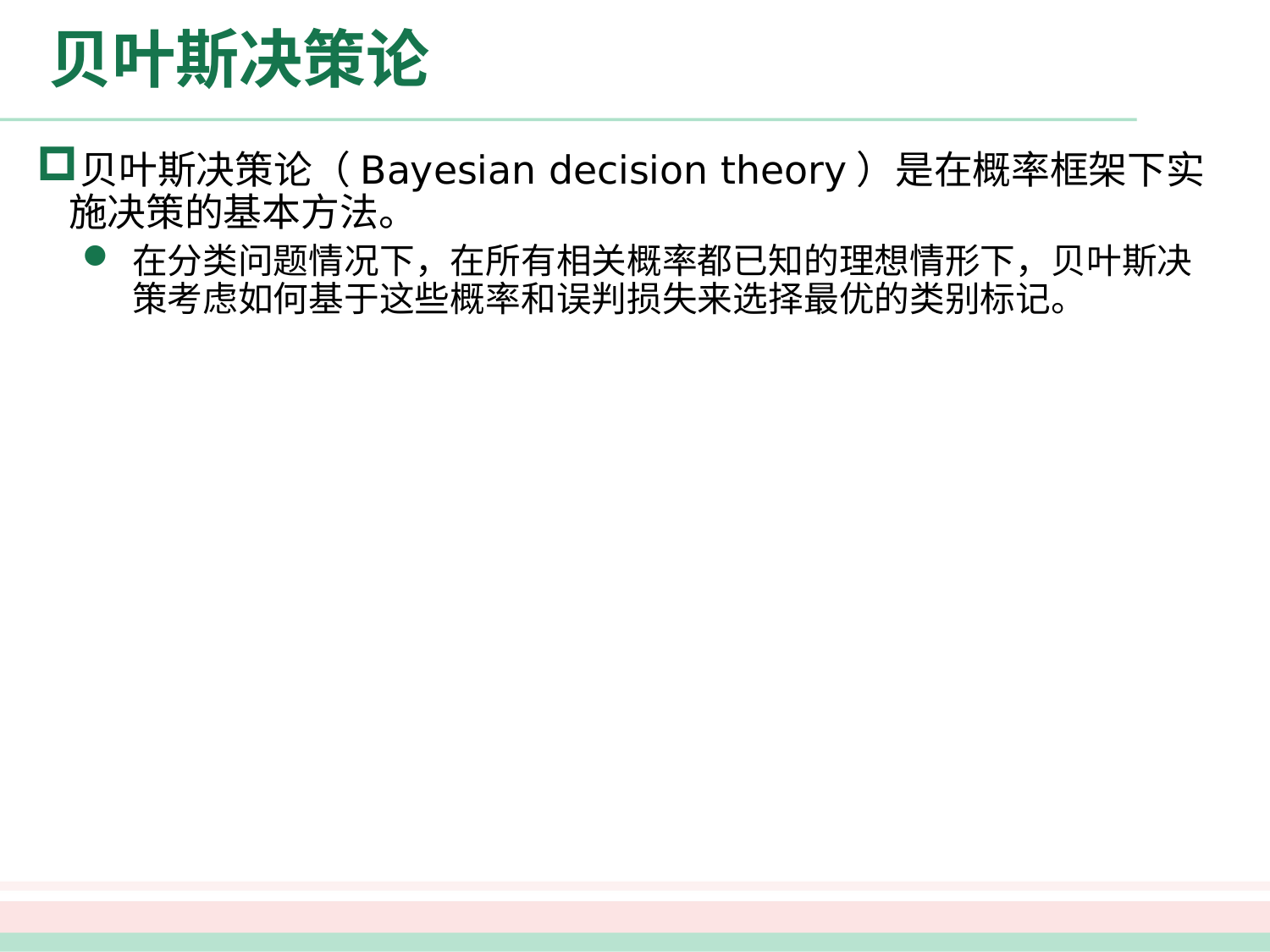

# 贝叶斯决策论
贝叶斯决策论（Bayesian decision theory）是在概率框架下实施决策的基本方法。
在分类问题情况下，在所有相关概率都已知的理想情形下，贝叶斯决策考虑如何基于这些概率和误判损失来选择最优的类别标记。